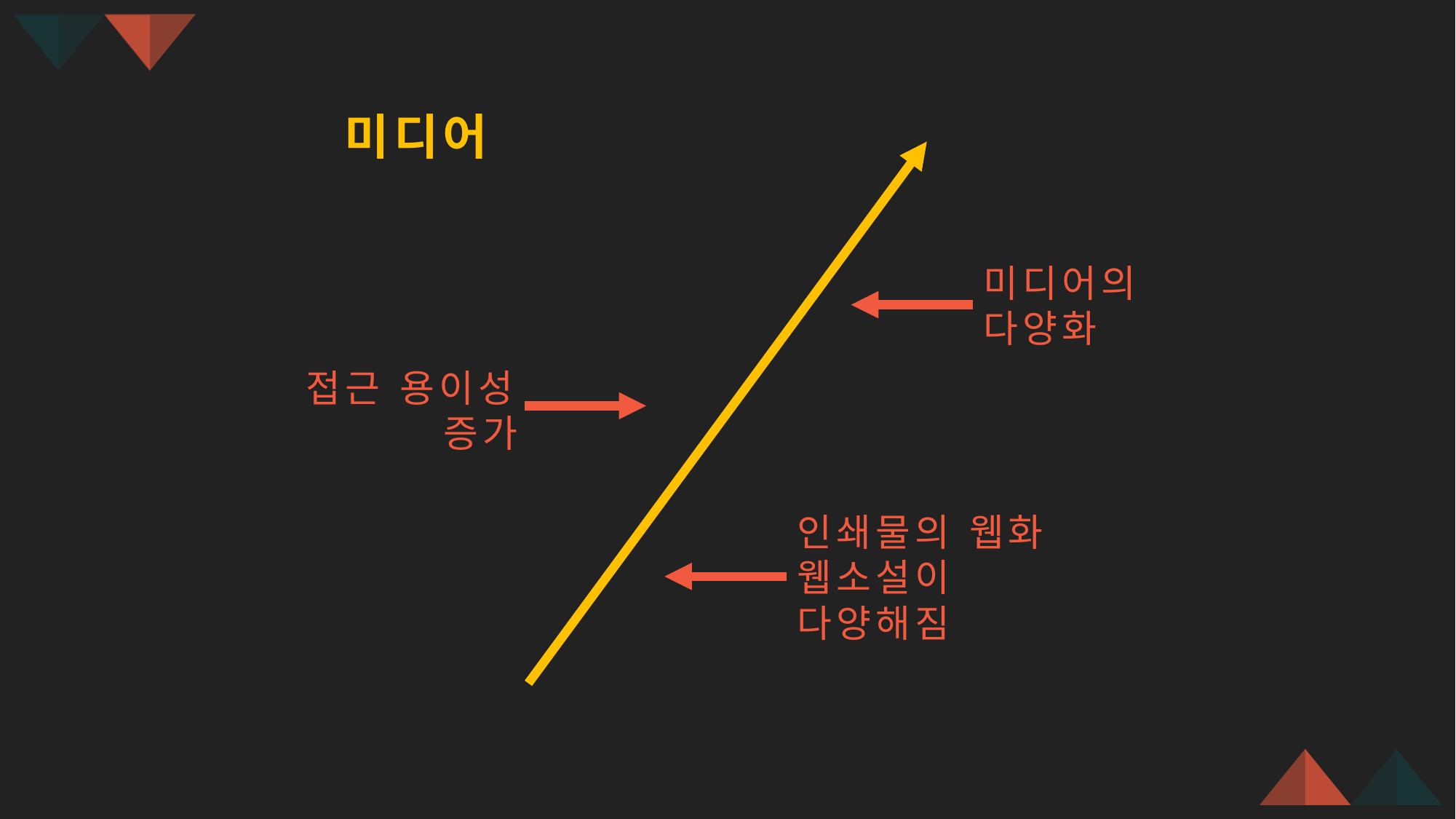

미디어
미디어의 다양화
접근 용이성 증가
인쇄물의 웹화
웹소설이 다양해짐